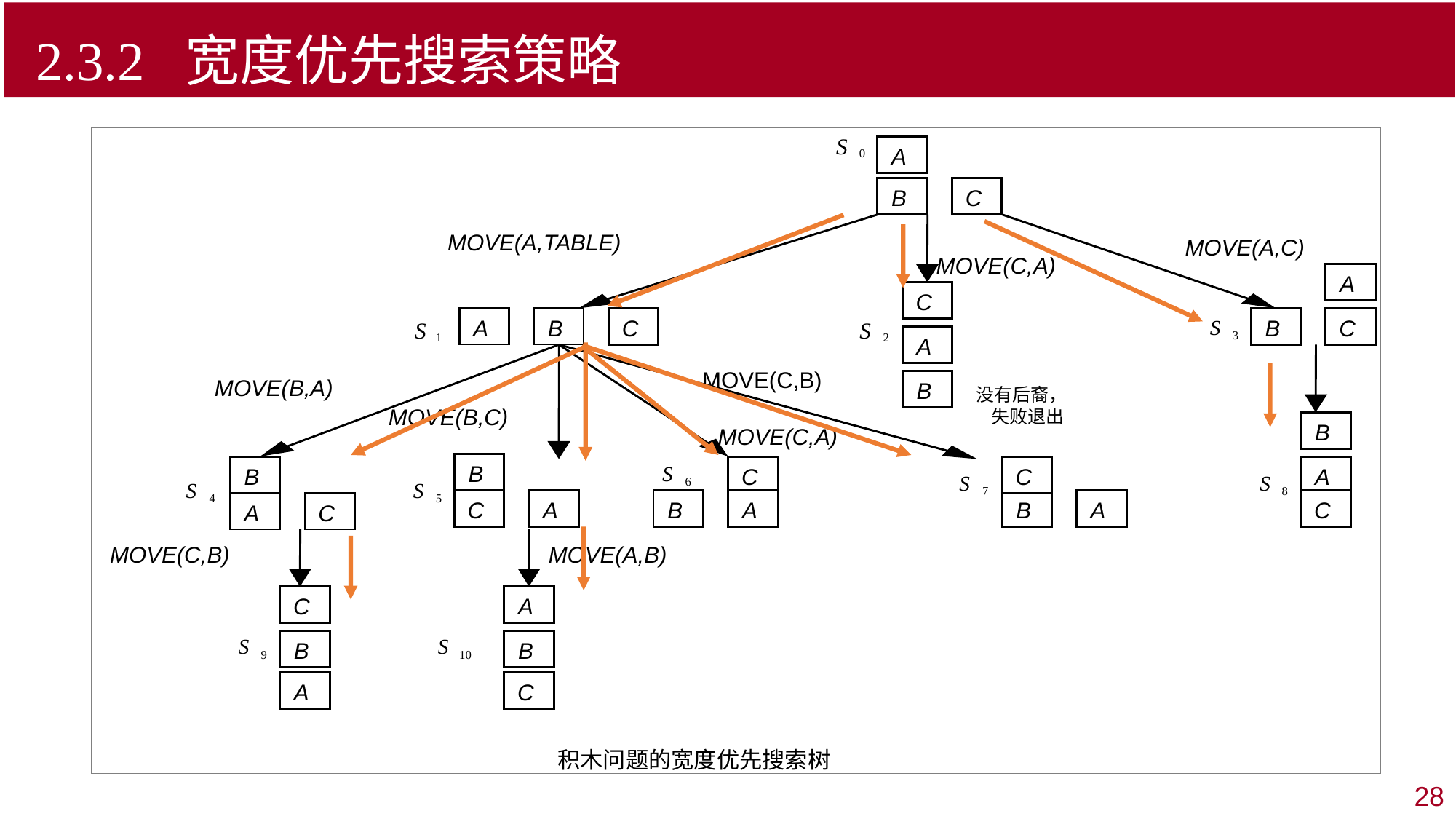

2.3.2  宽度优先搜索策略

S

A
0

B
C

MOVE(A,TABLE)
MOVE(A,C)
MOVE(C,A)

A

C

A
B
C
S
B
C
S
S

3
1
2
A

MOVE(C,B)

MOVE(B,A)
B
没有后裔，

MOVE(B,C)
失败退出

B
  MOVE(C,A)

B
S
B
C
C
A
S
S
6
S
S
7
8

4
5

C
A
B
A
B
A
C
A
C

 MOVE(C,B)
MOVE(A,B)

C
A

S
S
B
B
9
10

A
C
     积木问题的宽度优先搜索树

28